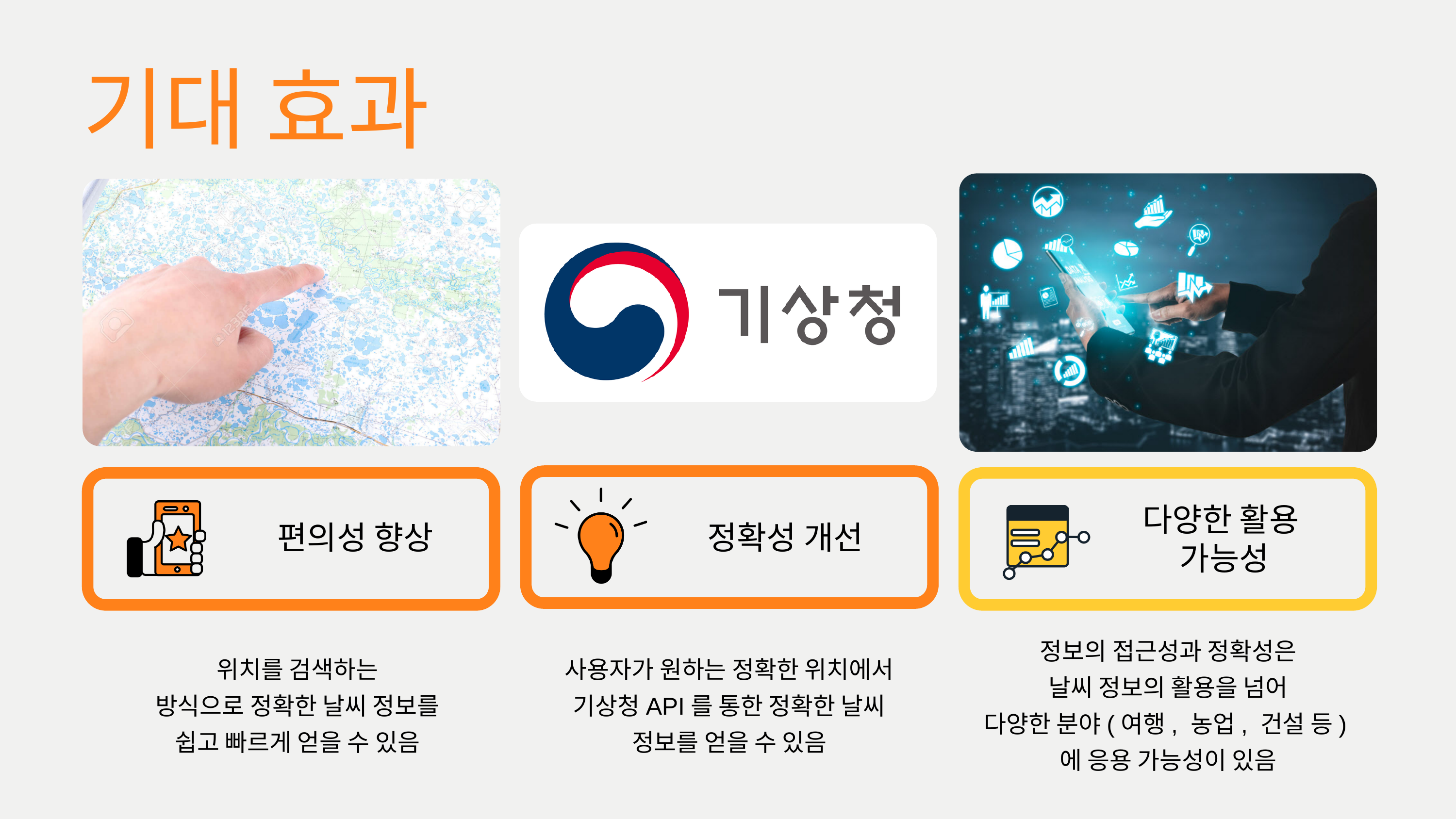

기대 효과

다양한 활용
가능성

편의성 향상
정확성 개선
정보의 접근성과 정확성은
날씨 정보의 활용을 넘어
다양한 분야(여행, 농업, 건설 등)에 응용 가능성이 있음
위치를 검색하는
방식으로 정확한 날씨 정보를 쉽고 빠르게 얻을 수 있음
사용자가 원하는 정확한 위치에서 기상청API를 통한 정확한 날씨
정보를 얻을 수 있음